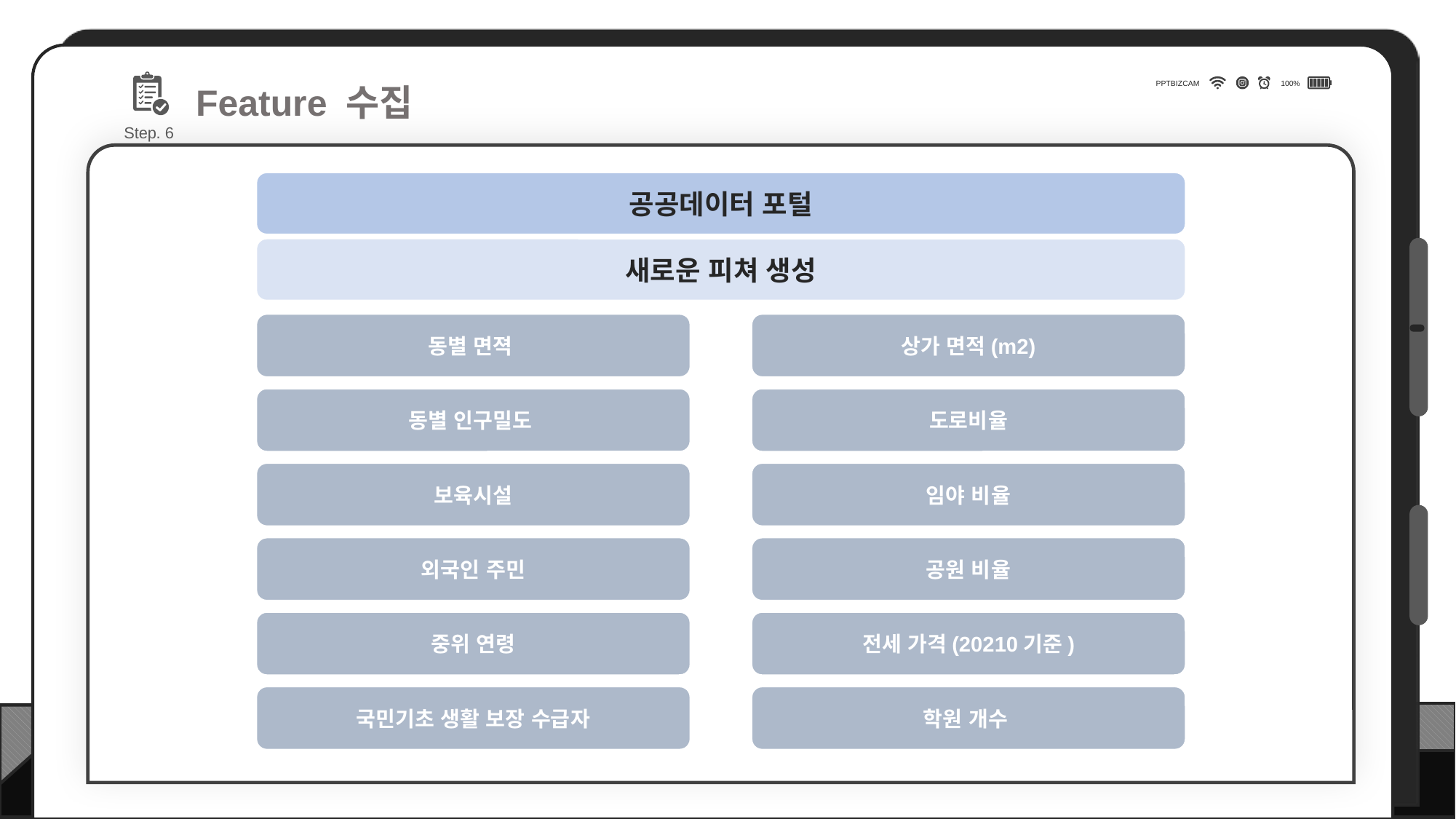

PPTBIZCAM
100%

Step. 6
Feature 수집

공공데이터 포털
새로운 피쳐 생성
동별 면젹
상가 면적(m2)
동별 인구밀도
도로비율
보육시설
임야 비율
외국인 주민
공원 비율
중위 연령
전세 가격(20210기준)
국민기초 생활 보장 수급자
학원 개수